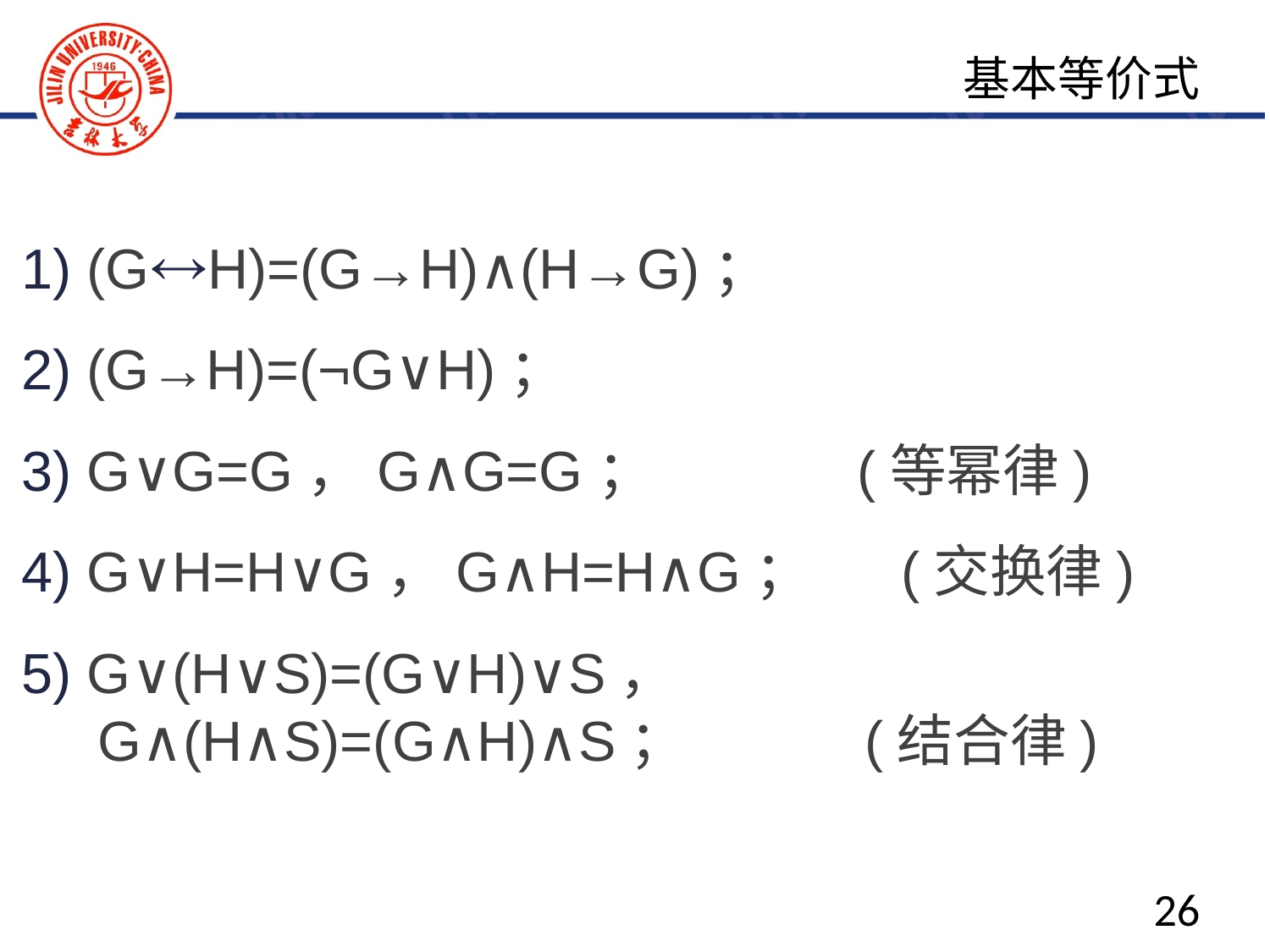

基本等价式
1) (G↔H)=(G→H)∧(H→G)；
2) (G→H)=(¬G∨H)；
3) G∨G=G，G∧G=G；               (等幂律)
4) G∨H=H∨G，G∧H=H∧G；      (交换律)
5) G∨(H∨S)=(G∨H)∨S，
    G∧(H∧S)=(G∧H)∧S；             (结合律)
26